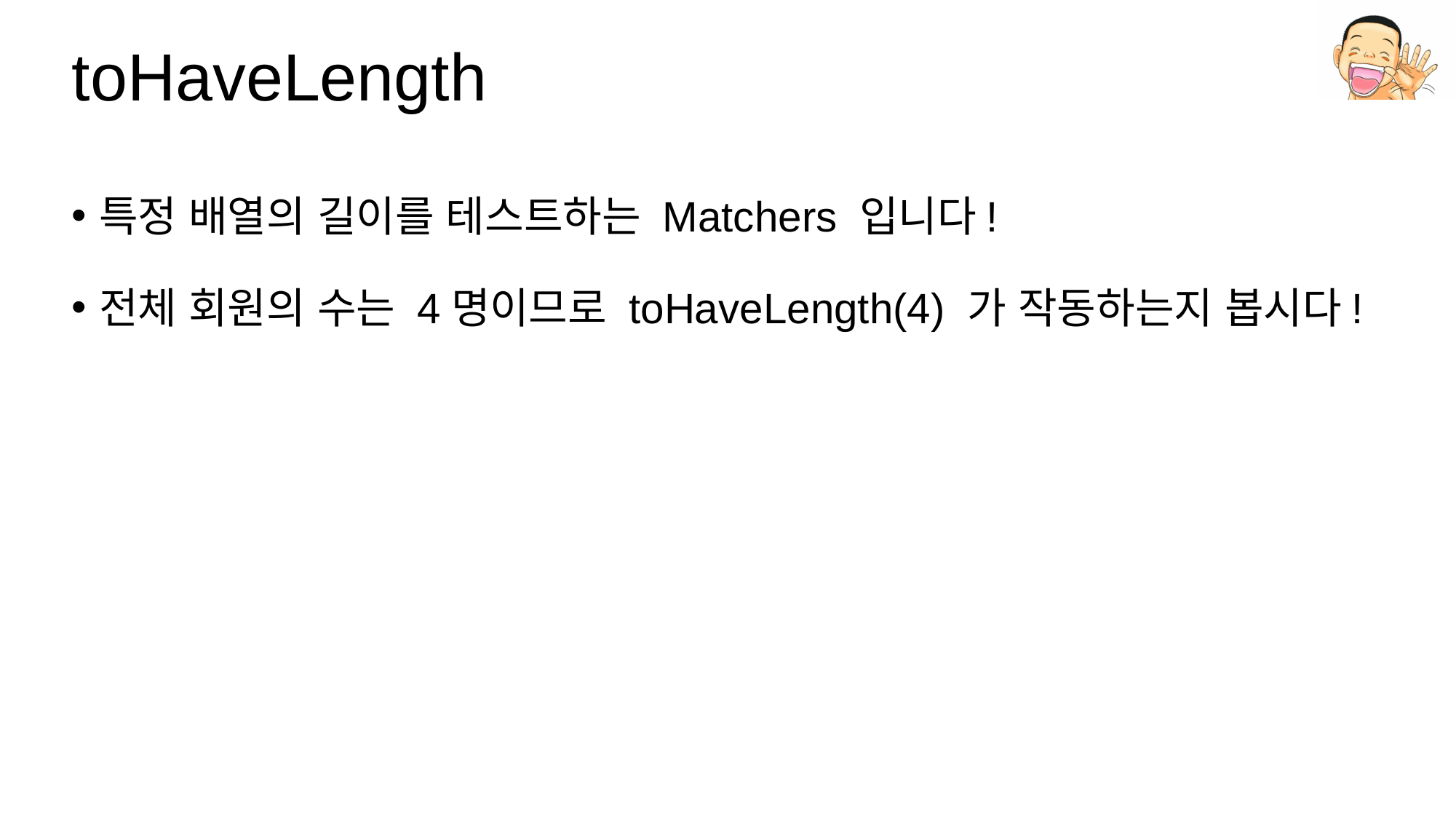

# toHaveLength
특정 배열의 길이를 테스트하는 Matchers 입니다!
전체 회원의 수는 4명이므로 toHaveLength(4) 가 작동하는지 봅시다!